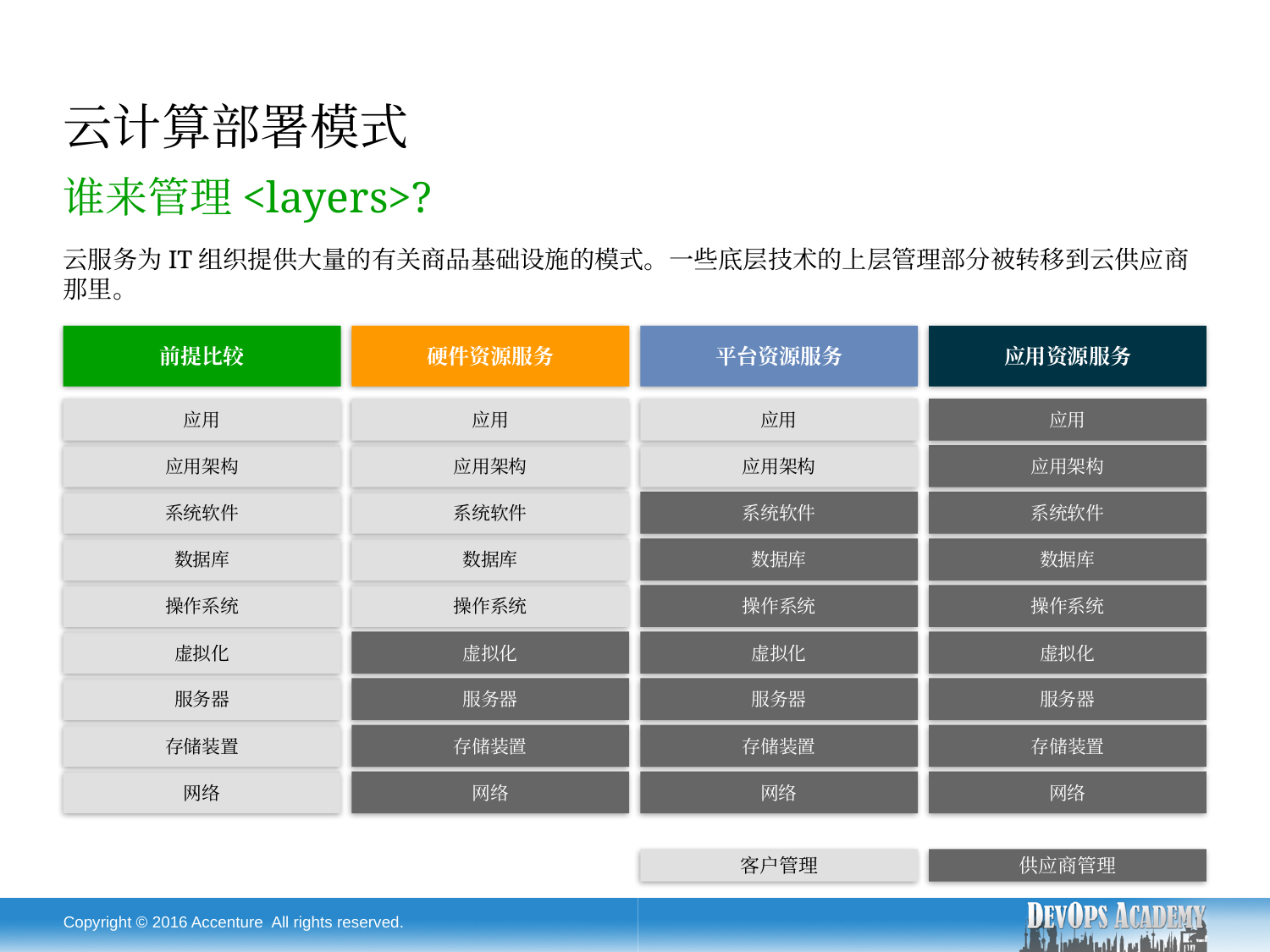

# 云计算部署模式
谁来管理<layers>?
云服务为IT组织提供大量的有关商品基础设施的模式。一些底层技术的上层管理部分被转移到云供应商那里。
前提比较
硬件资源服务
平台资源服务
应用资源服务
应用
应用
应用
应用
应用架构
应用架构
应用架构
应用架构
系统软件
系统软件
系统软件
系统软件
数据库
数据库
数据库
数据库
操作系统
操作系统
操作系统
操作系统
虚拟化
虚拟化
虚拟化
虚拟化
服务器
服务器
服务器
服务器
存储装置
存储装置
存储装置
存储装置
网络
网络
网络
网络
客户管理
供应商管理
Copyright © 2016 Accenture  All rights reserved.